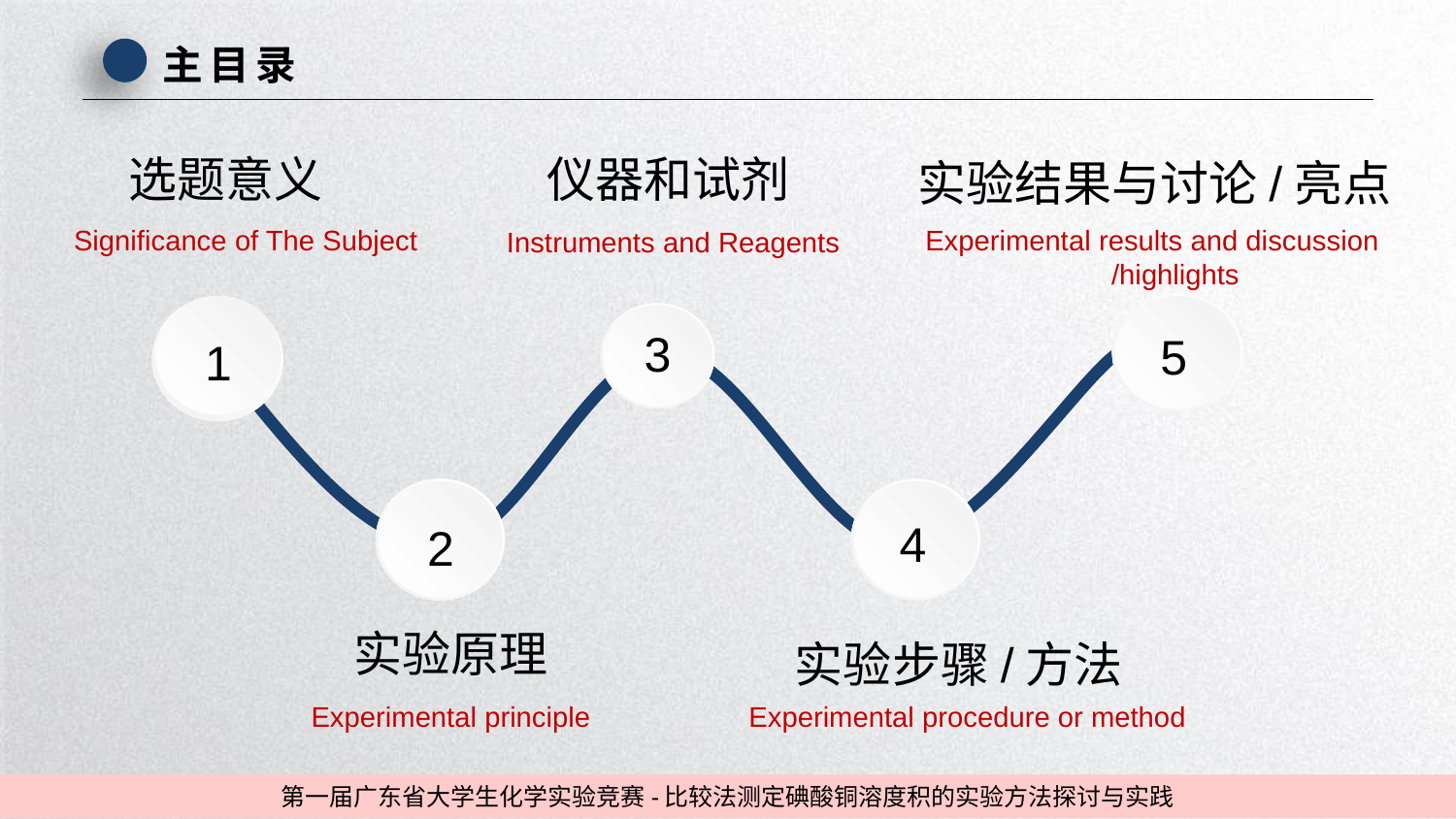

主目录

仪器和试剂
选题意义
实验结果与讨论/亮点
Significance of The Subject
Experimental results and discussion
/highlights
Instruments and Reagents

5

1

3

2

4
实验原理
实验步骤/方法
Experimental principle
Experimental procedure or method
延时符